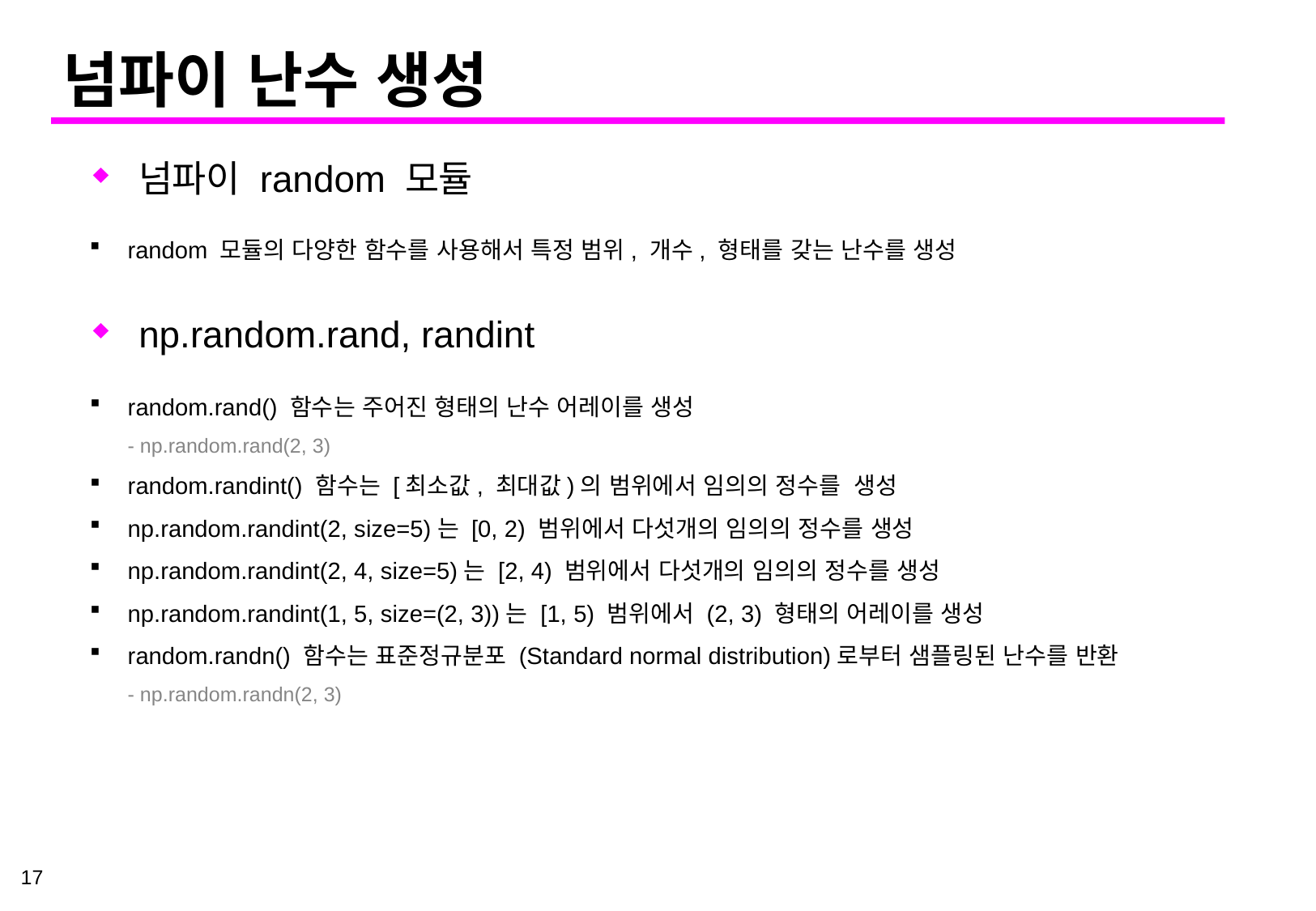

# 넘파이 난수 생성
넘파이 random 모듈
random 모듈의 다양한 함수를 사용해서 특정 범위, 개수, 형태를 갖는 난수를 생성
np.random.rand, randint
random.rand() 함수는 주어진 형태의 난수 어레이를 생성
- np.random.rand(2, 3)
random.randint() 함수는 [최소값, 최대값)의 범위에서 임의의 정수를  생성
np.random.randint(2, size=5)는 [0, 2) 범위에서 다섯개의 임의의 정수를 생성
np.random.randint(2, 4, size=5)는 [2, 4) 범위에서 다섯개의 임의의 정수를 생성
np.random.randint(1, 5, size=(2, 3))는 [1, 5) 범위에서 (2, 3) 형태의 어레이를 생성
random.randn() 함수는 표준정규분포 (Standard normal distribution)로부터 샘플링된 난수를 반환
- np.random.randn(2, 3)
17